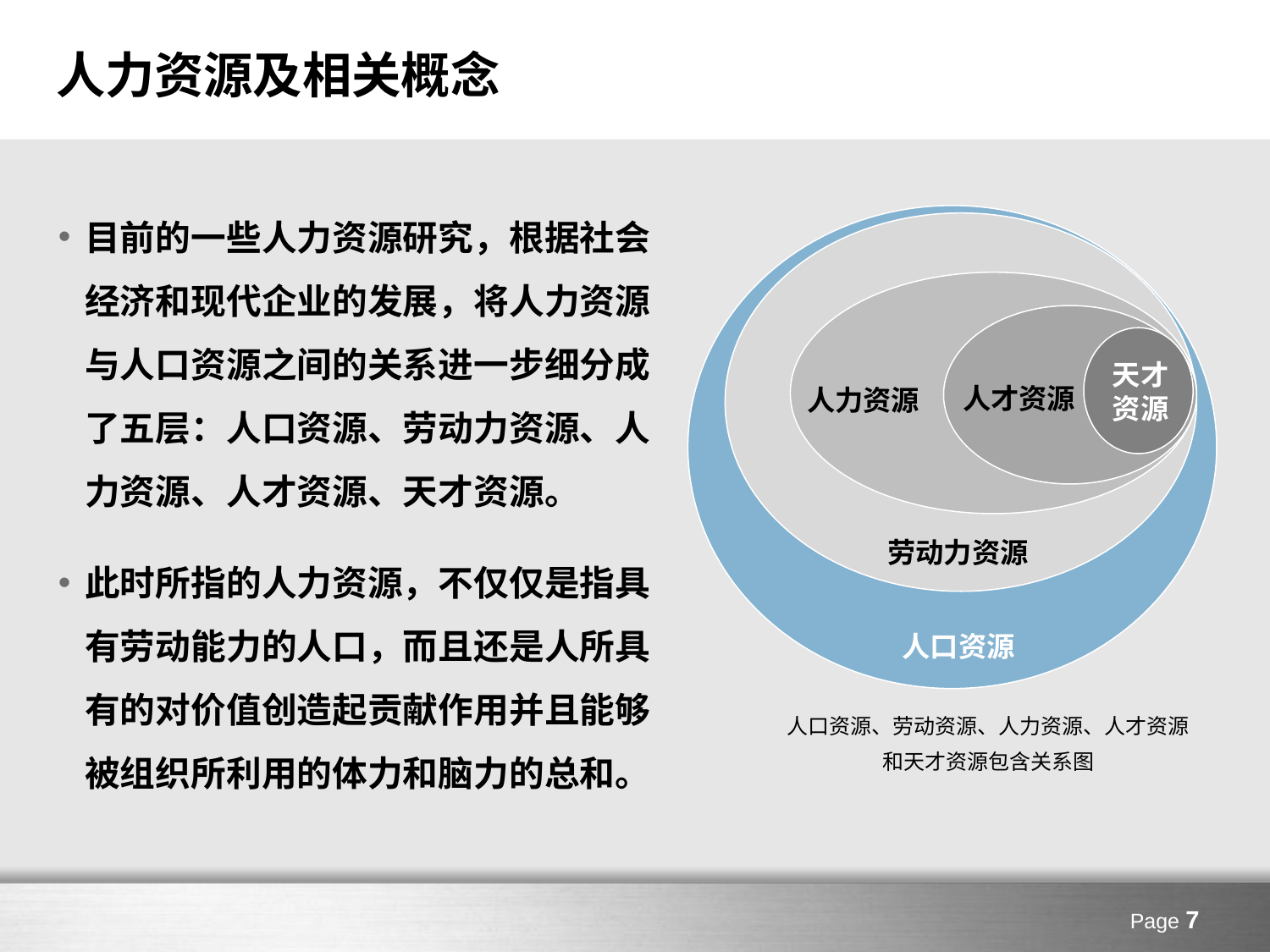

# 人力资源及相关概念
目前的一些人力资源研究，根据社会经济和现代企业的发展，将人力资源与人口资源之间的关系进一步细分成了五层：人口资源、劳动力资源、人力资源、人才资源、天才资源。
此时所指的人力资源，不仅仅是指具有劳动能力的人口，而且还是人所具有的对价值创造起贡献作用并且能够被组织所利用的体力和脑力的总和。

天才
资源
人才资源
人力资源
劳动力资源
人口资源
人口资源、劳动资源、人力资源、人才资源
和天才资源包含关系图
Page 7